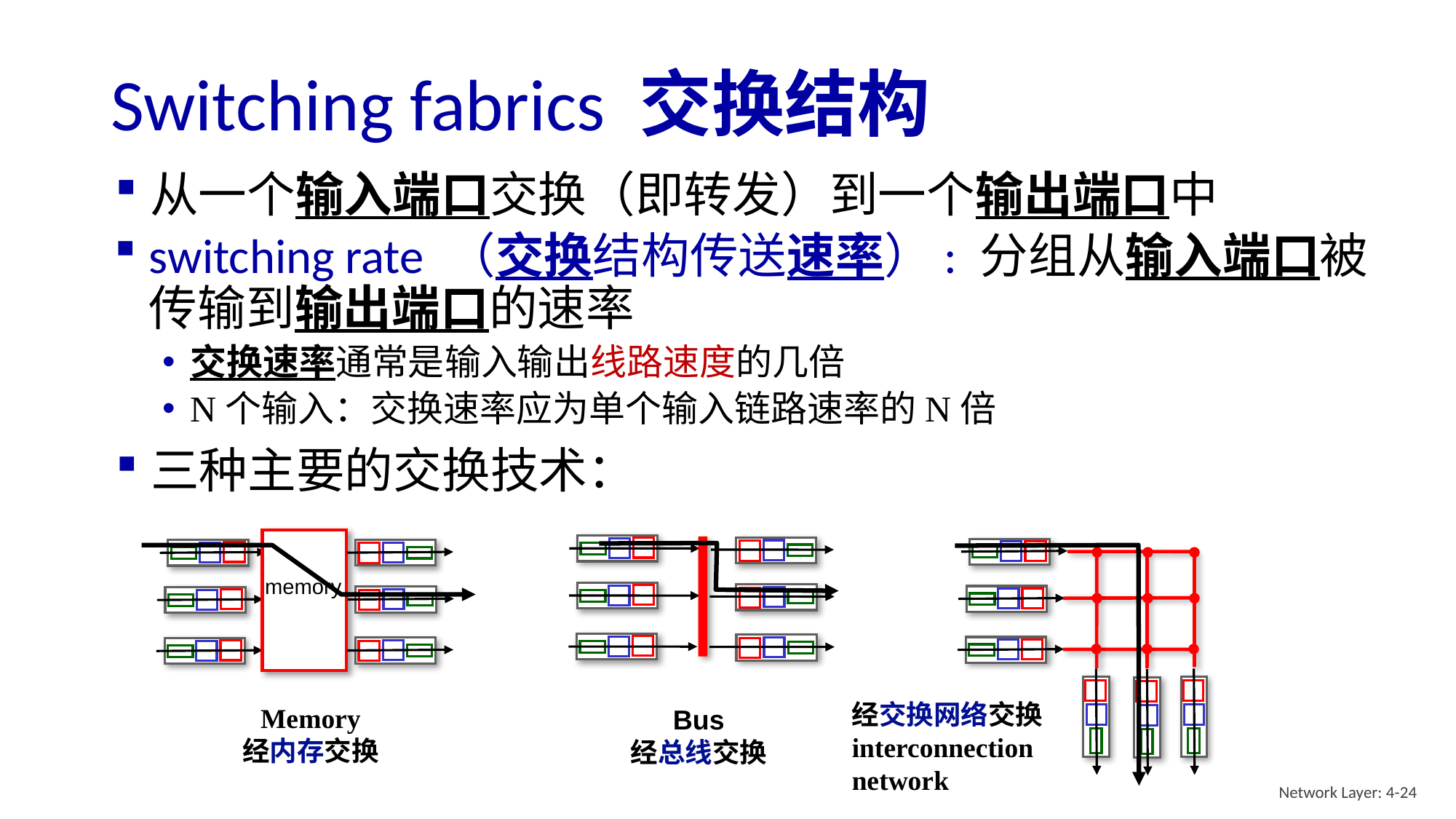

# Switching fabrics 交换结构
从一个输入端口交换（即转发）到一个输出端口中

switching rate （交换结构传送速率）: 分组从输入端口被传输到输出端口的速率
交换速率通常是输入输出线路速度的几倍
N个输入：交换速率应为单个输入链路速率的N倍
三种主要的交换技术：

memory

Memory
经内存交换

经交换网络交换
interconnection
network

Bus
经总线交换
Network Layer: 4-24